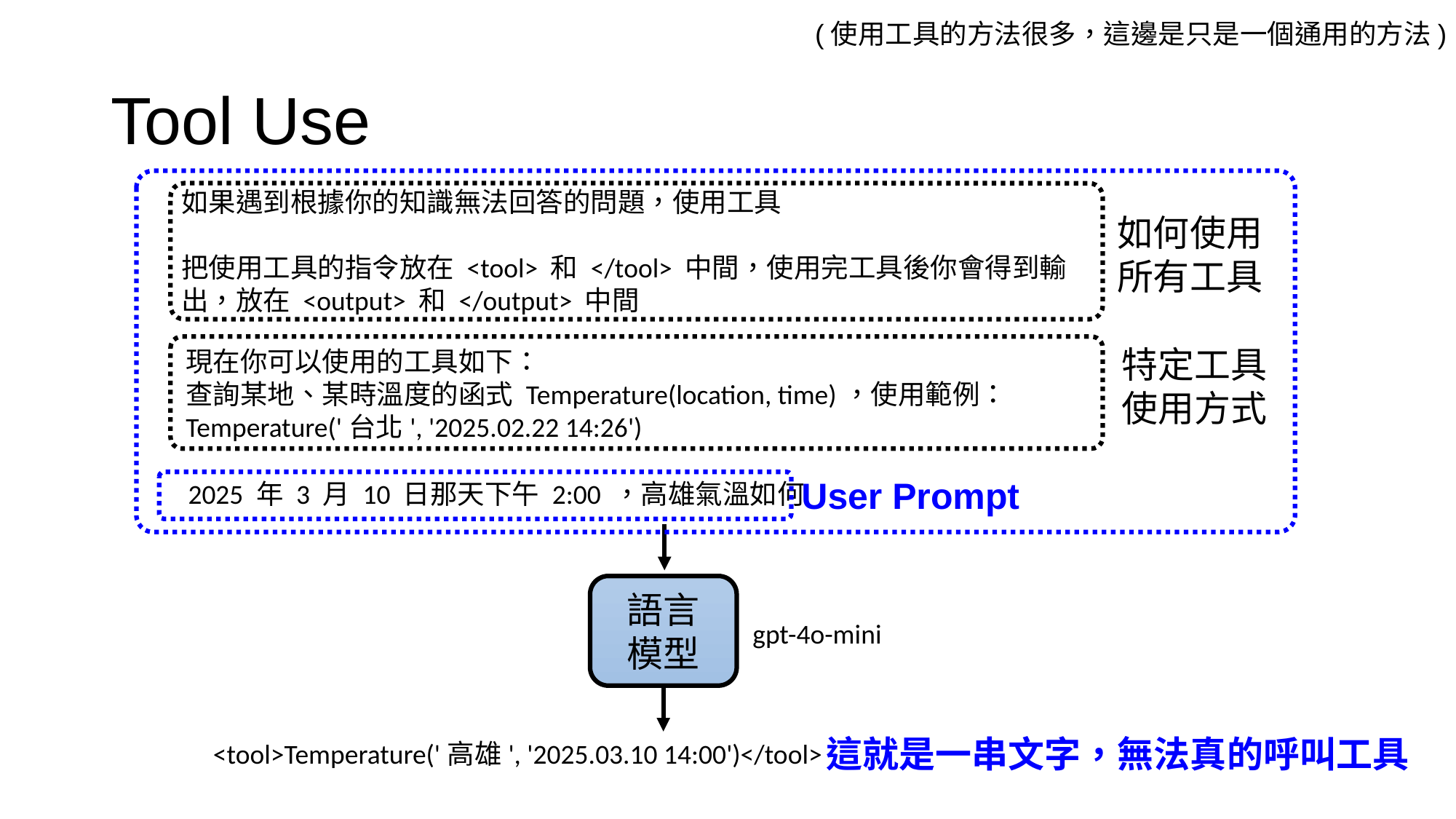

(使用工具的方法很多，這邊是只是一個通用的方法)
# Tool Use

如果遇到根據你的知識無法回答的問題，使用工具

把使用工具的指令放在 <tool> 和 </tool> 中間，使用完工具後你會得到輸出，放在 <output> 和 </output> 中間

如何使用所有工具

特定工具使用方式
現在你可以使用的工具如下：
查詢某地、某時溫度的函式 Temperature(location, time)，使用範例：Temperature('台北', '2025.02.22 14:26')
User Prompt
2025 年 3 月 10 日那天下午 2:00 ，高雄氣溫如何

語言
模型
gpt-4o-mini
這就是一串文字，無法真的呼叫工具
<tool>Temperature('高雄', '2025.03.10 14:00')</tool>